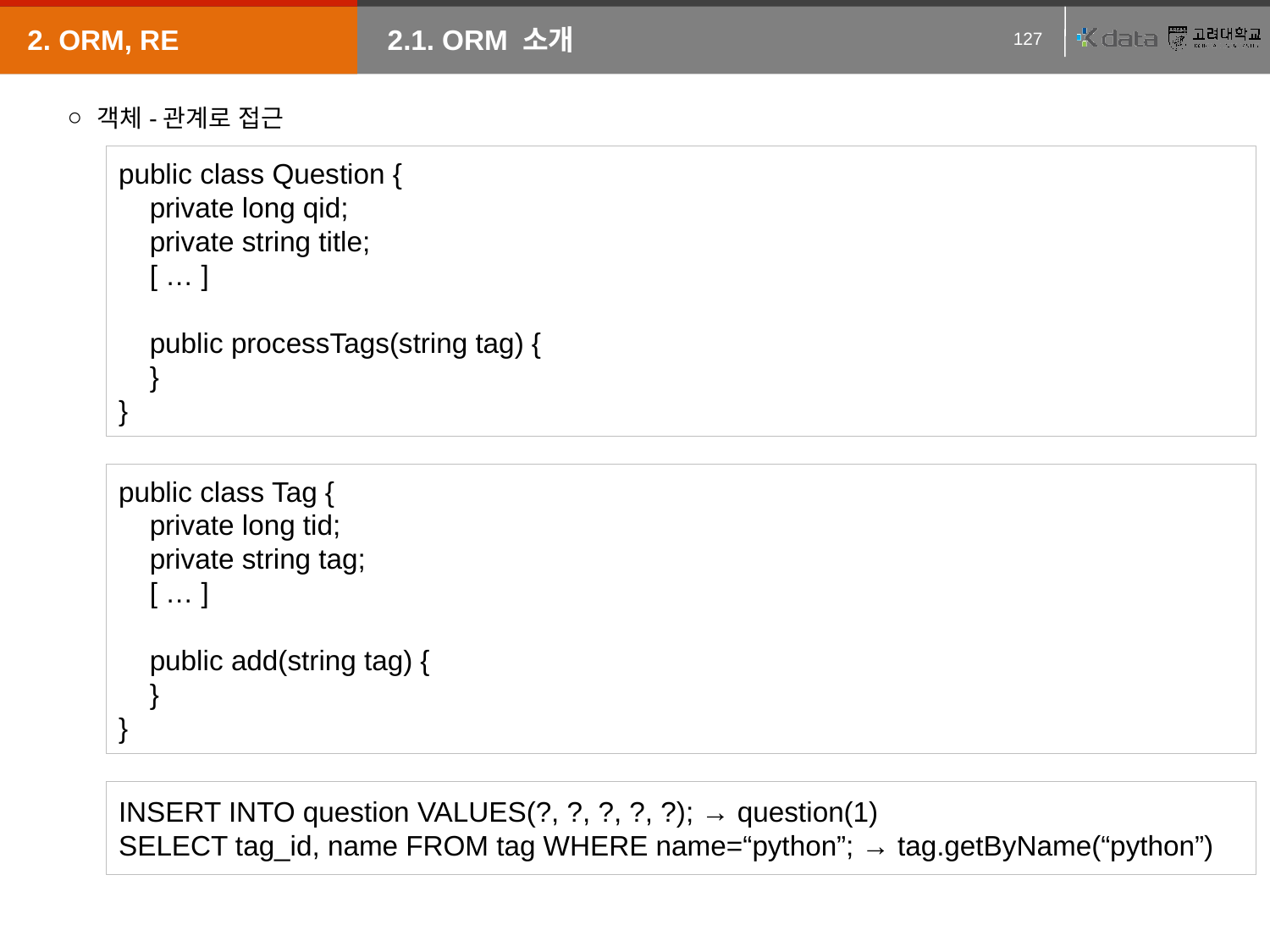

2. ORM, RE
2.1. ORM 소개
객체-관계로 접근
public class Question {
    private long qid;
    private string title;
    [ … ]

    public processTags(string tag) {
    }
}
public class Tag {
    private long tid;
    private string tag;
    [ … ]

    public add(string tag) {
    }
}
INSERT INTO question VALUES(?, ?, ?, ?, ?); → question(1)
SELECT tag_id, name FROM tag WHERE name=“python”; → tag.getByName(“python”)